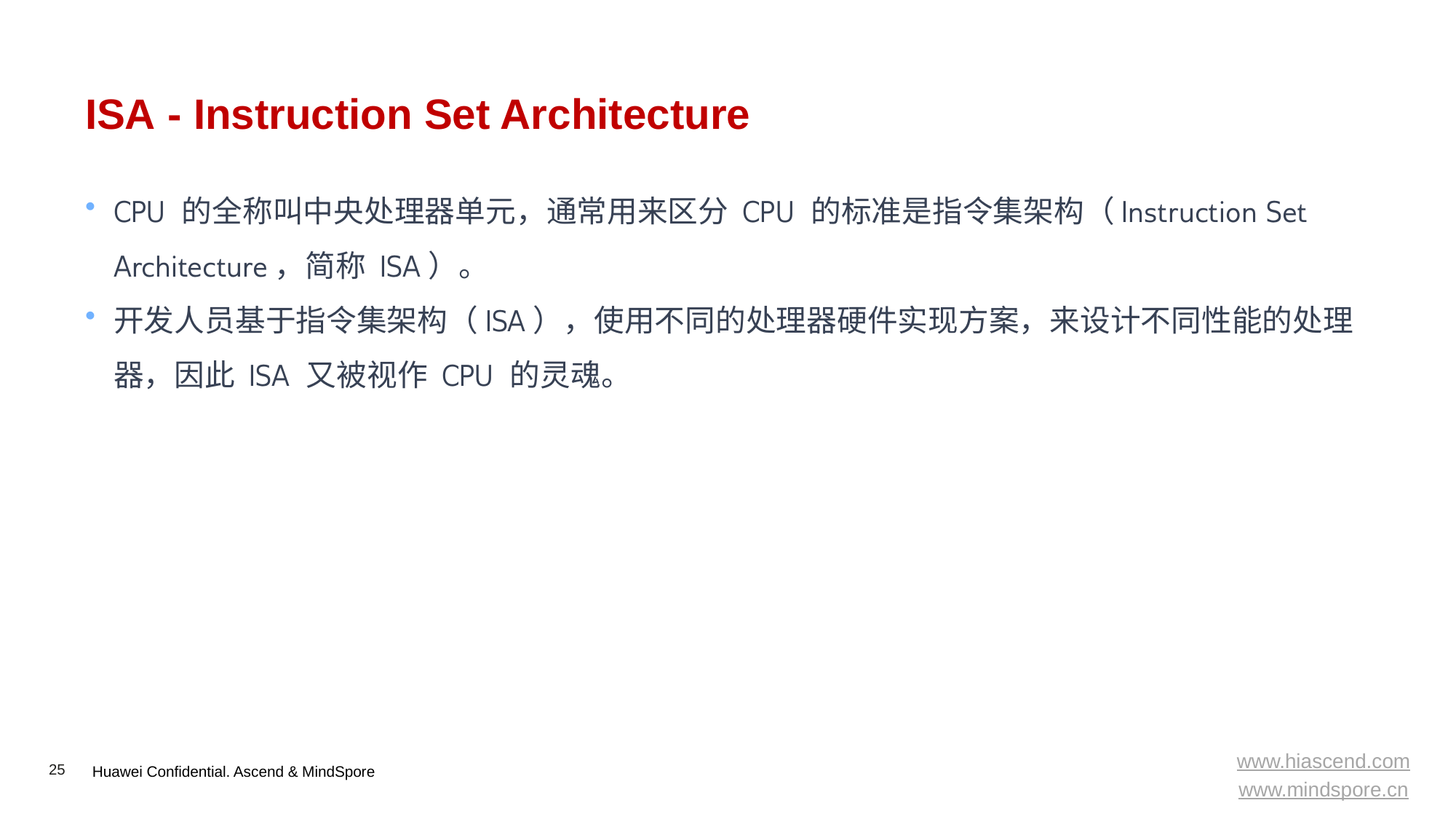

# ISA - Instruction Set Architecture
CPU 的全称叫中央处理器单元，通常用来区分 CPU 的标准是指令集架构（Instruction Set Architecture，简称 ISA）。
开发人员基于指令集架构（ISA），使用不同的处理器硬件实现方案，来设计不同性能的处理器，因此 ISA 又被视作 CPU 的灵魂。